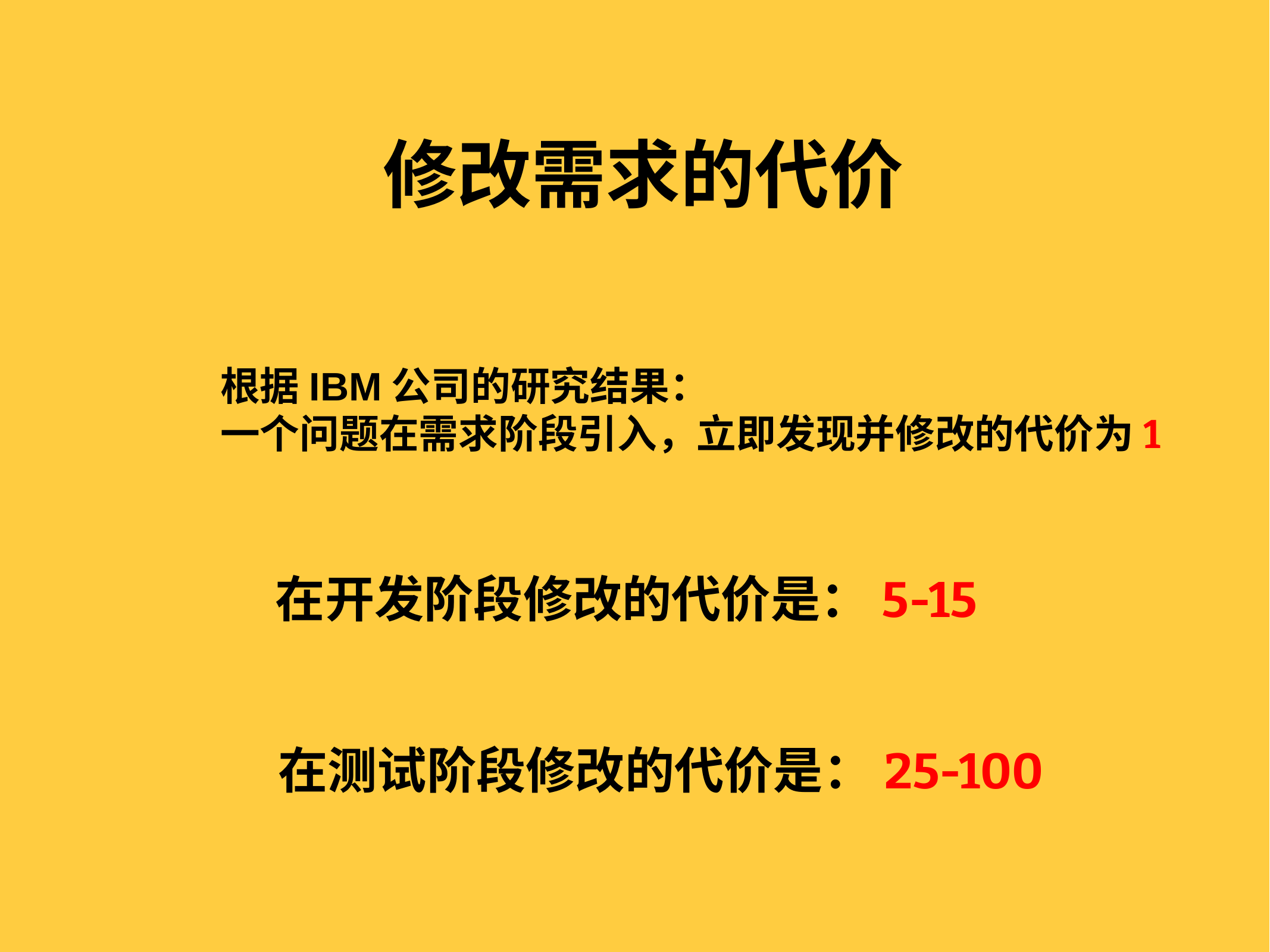

修改需求的代价
根据IBM公司的研究结果：
一个问题在需求阶段引入，立即发现并修改的代价为1
在开发阶段修改的代价是：5-15
在测试阶段修改的代价是：25-100